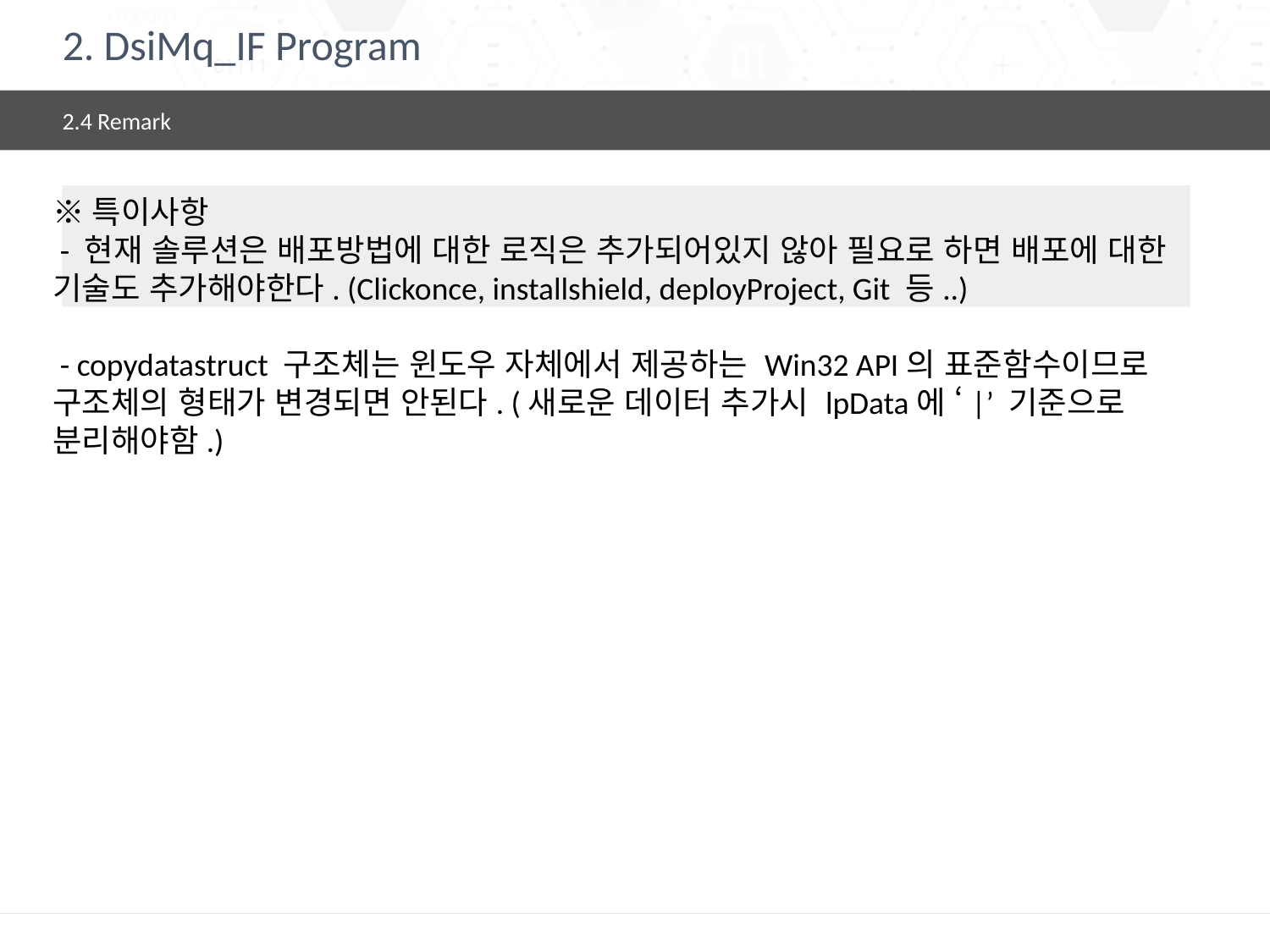

# 2. DsiMq_IF Program
2.4 Remark
※특이사항
 - 현재 솔루션은 배포방법에 대한 로직은 추가되어있지 않아 필요로 하면 배포에 대한 기술도 추가해야한다. (Clickonce, installshield, deployProject, Git 등..)

 - copydatastruct 구조체는 윈도우 자체에서 제공하는 Win32 API의 표준함수이므로 구조체의 형태가 변경되면 안된다. (새로운 데이터 추가시 lpData에 ‘|’ 기준으로 분리해야함.)